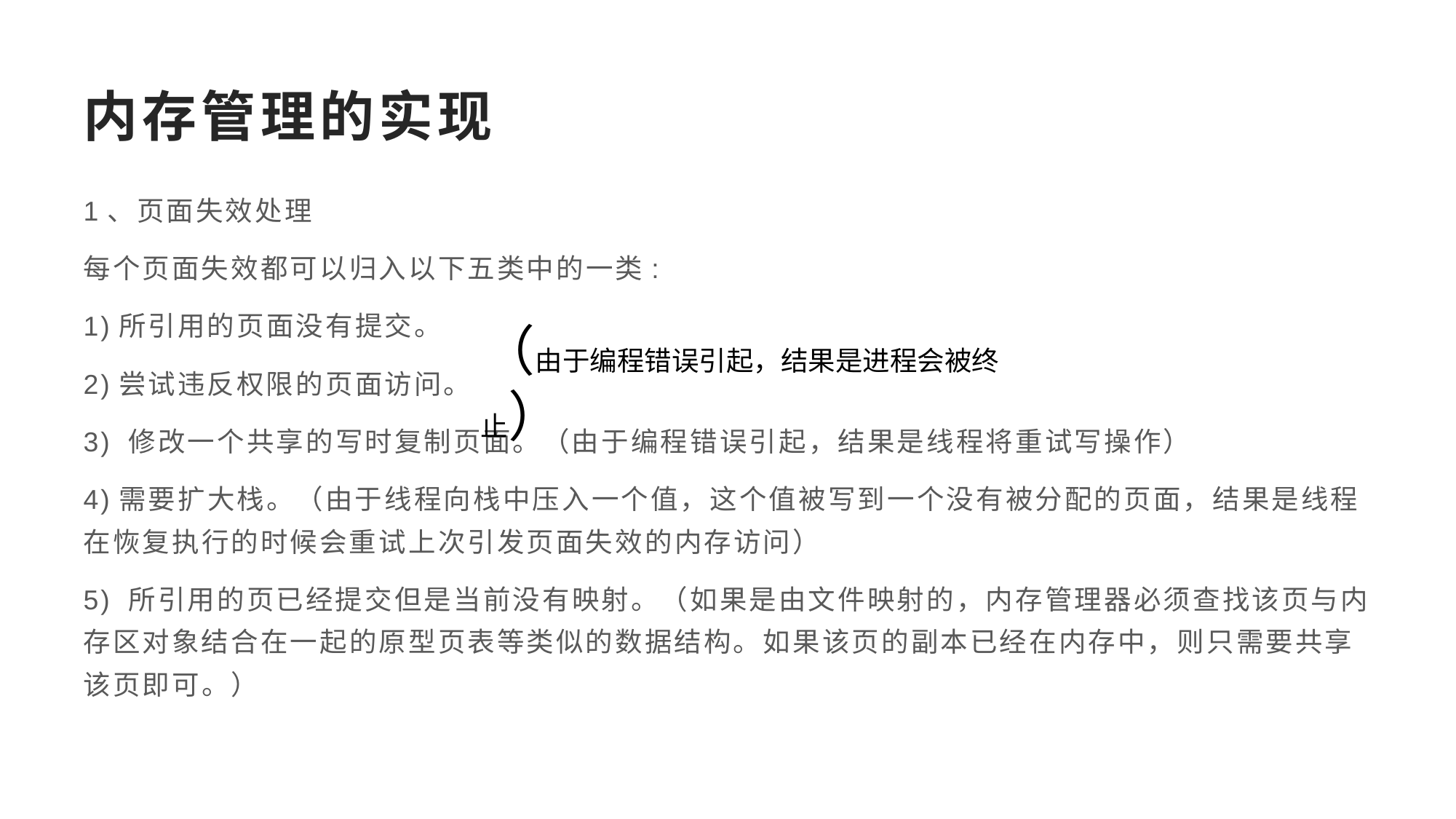

# 内存管理的实现
1、页面失效处理
每个页面失效都可以归入以下五类中的一类:
1)所引用的页面没有提交。
2)尝试违反权限的页面访问。
3) 修改一个共享的写时复制页面。（由于编程错误引起，结果是线程将重试写操作）
4)需要扩大栈。（由于线程向栈中压入一个值，这个值被写到一个没有被分配的页面，结果是线程在恢复执行的时候会重试上次引发页面失效的内存访问）
5) 所引用的页已经提交但是当前没有映射。（如果是由文件映射的，内存管理器必须查找该页与内存区对象结合在一起的原型页表等类似的数据结构。如果该页的副本已经在内存中，则只需要共享该页即可。）

（由于编程错误引起，结果是进程会被终止）